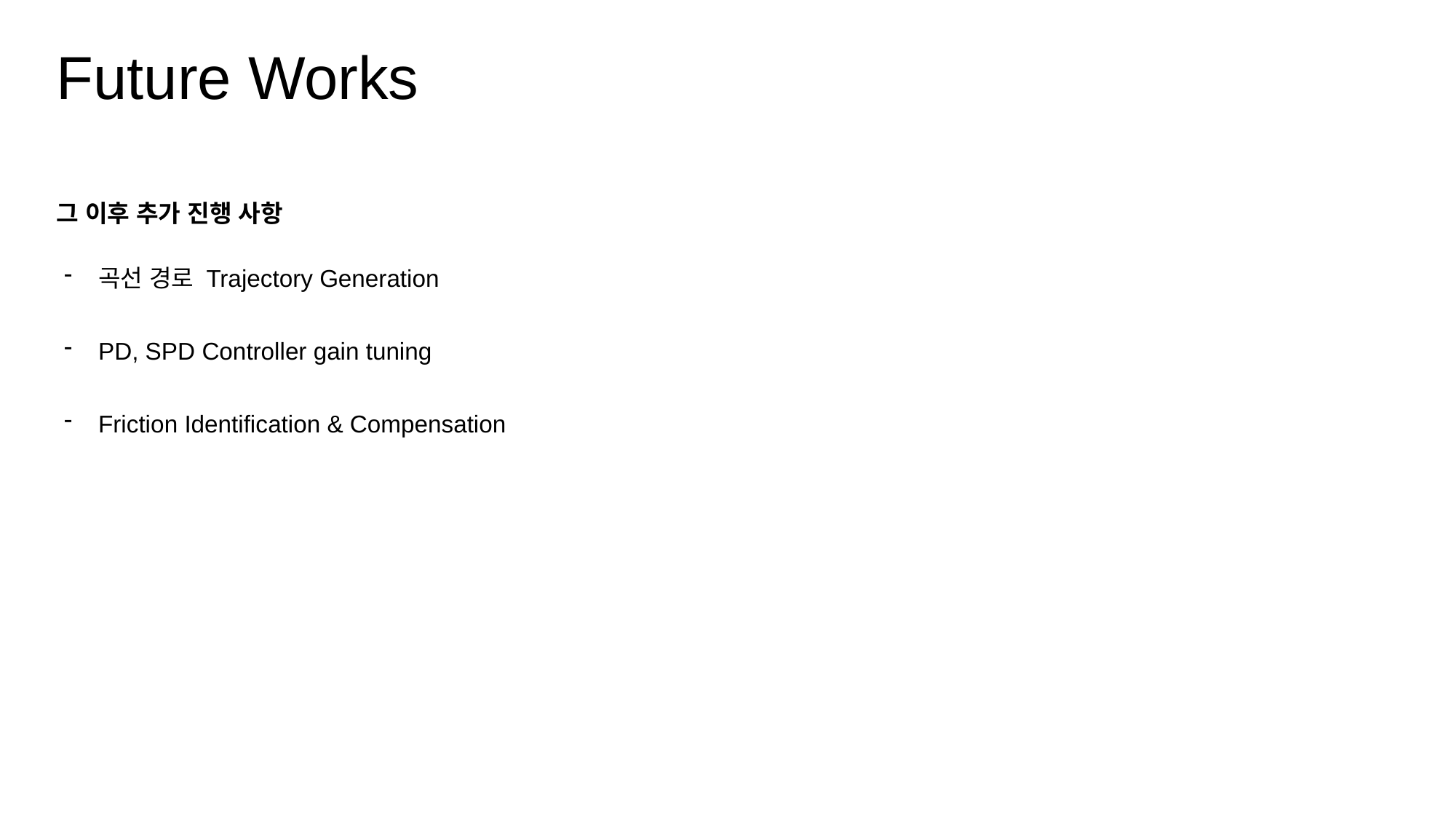

Future Works
그 이후 추가 진행 사항
곡선 경로 Trajectory Generation
PD, SPD Controller gain tuning
Friction Identification & Compensation